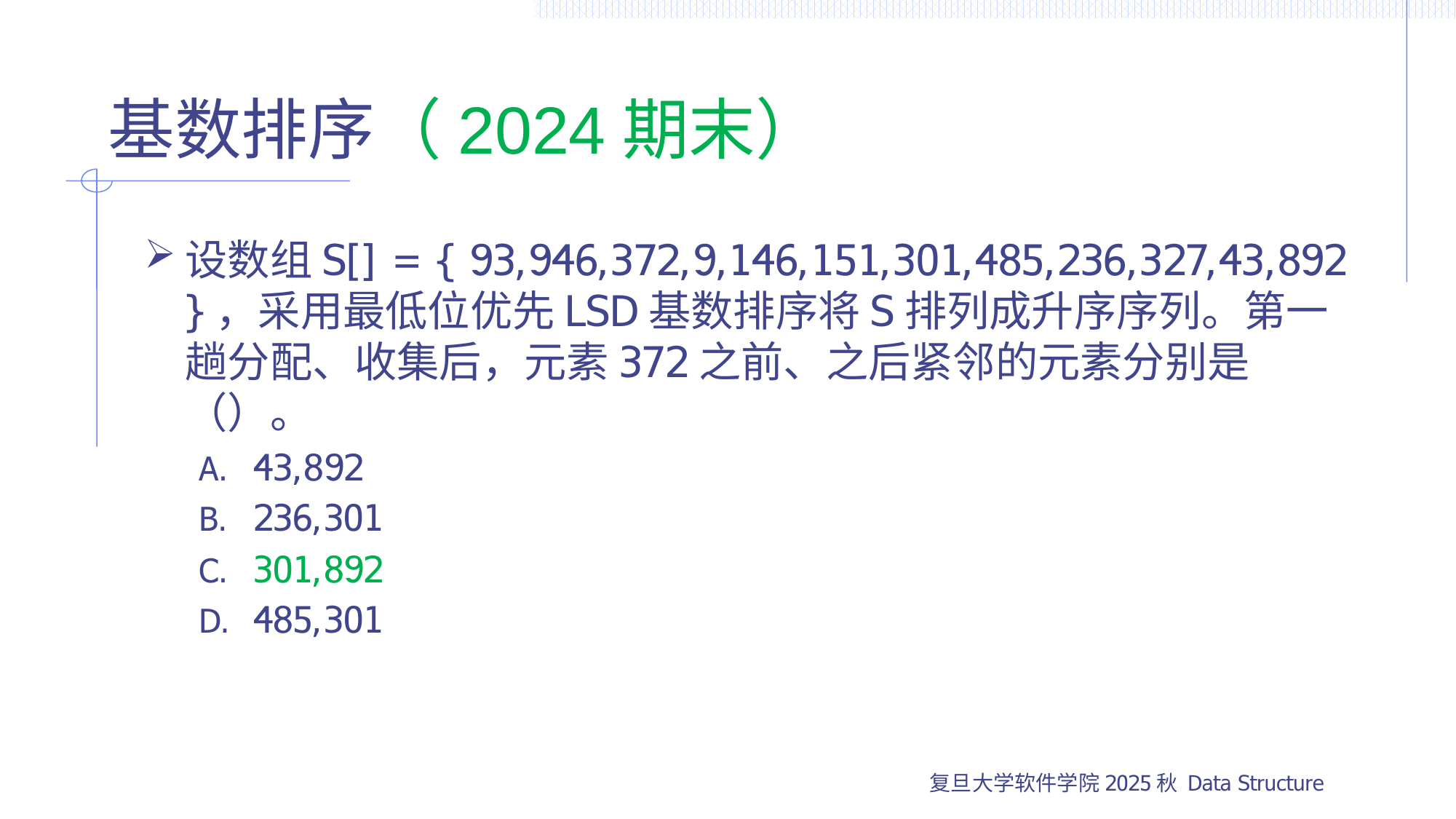

# 基数排序（2024期末）
设数组S[] = { 93,946,372,9,146,151,301,485,236,327,43,892 }，采用最低位优先LSD基数排序将S排列成升序序列。第一趟分配、收集后，元素372之前、之后紧邻的元素分别是（）。
43,892
236,301
301,892
485,301